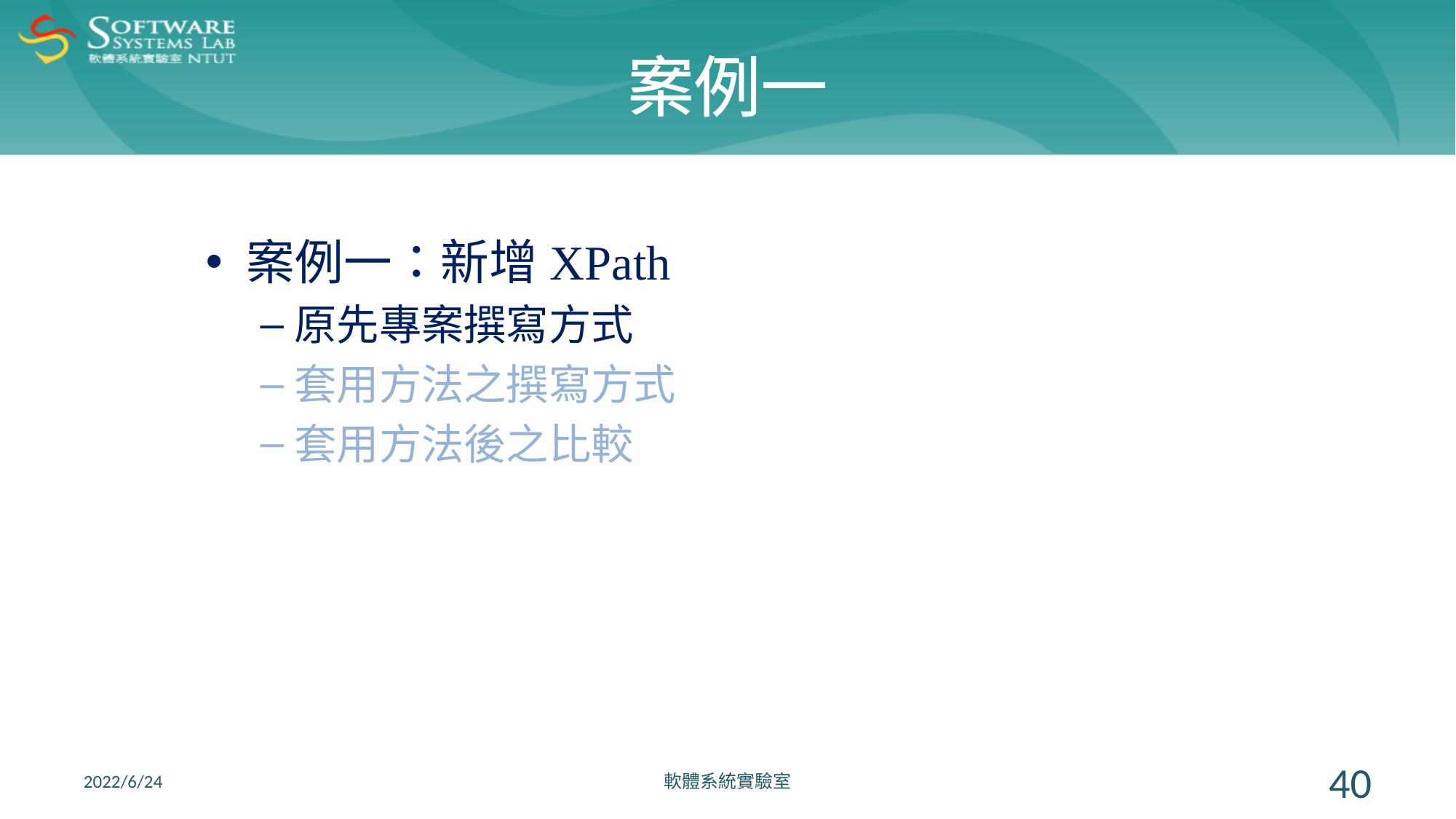

# 案例一
案例一：新增XPath
原先專案撰寫方式
套用方法之撰寫方式
套用方法後之比較
2022/6/24
軟體系統實驗室
40